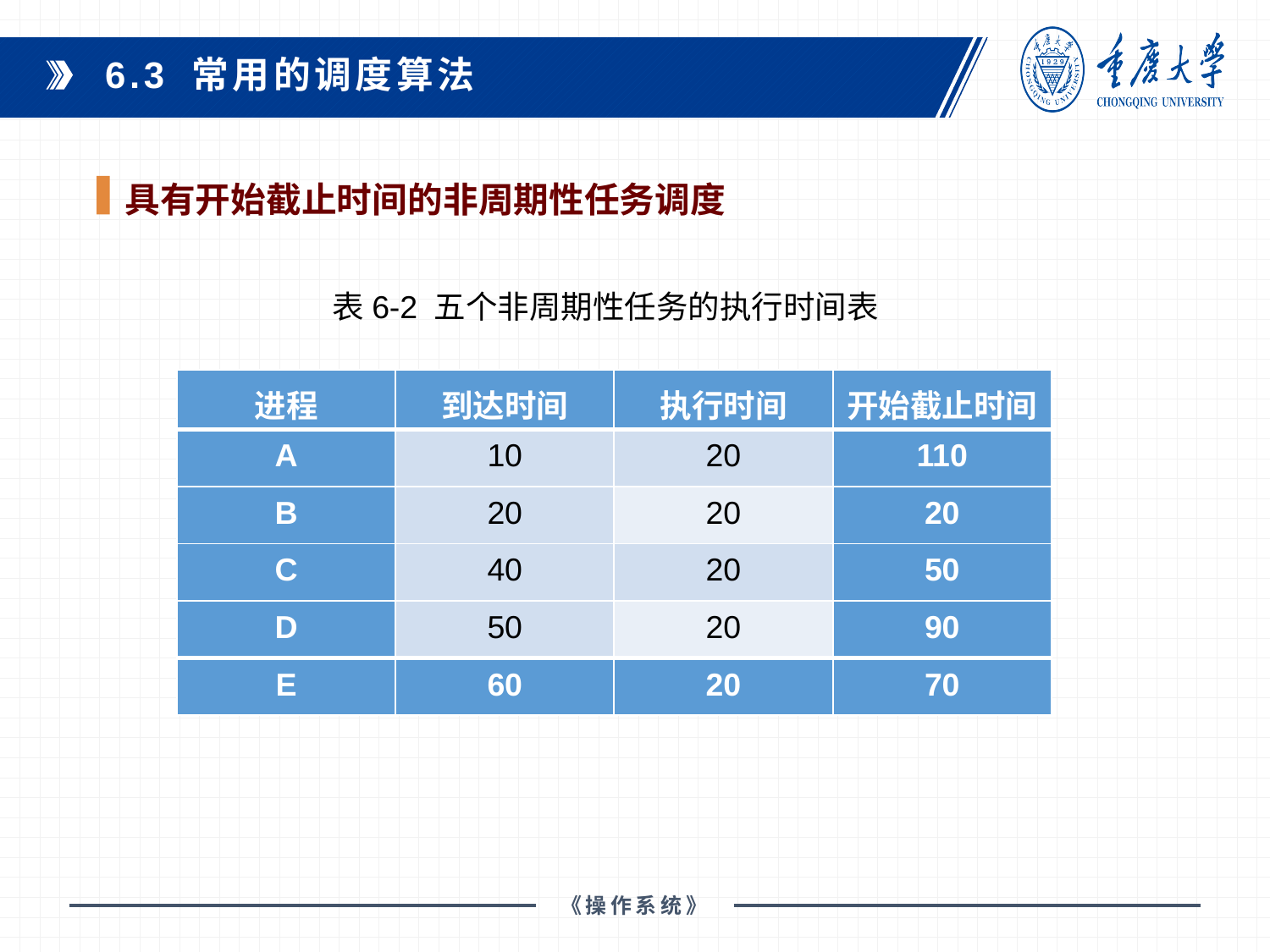

6.3 常用的调度算法
具有开始截止时间的非周期性任务调度

表6-2 五个非周期性任务的执行时间表

| 进程 | 到达时间 | 执行时间 | 开始截止时间 |
| --- | --- | --- | --- |
| A | 10 | 20 | 110 |
| B | 20 | 20 | 20 |
| C | 40 | 20 | 50 |
| D | 50 | 20 | 90 |
| E | 60 | 20 | 70 |